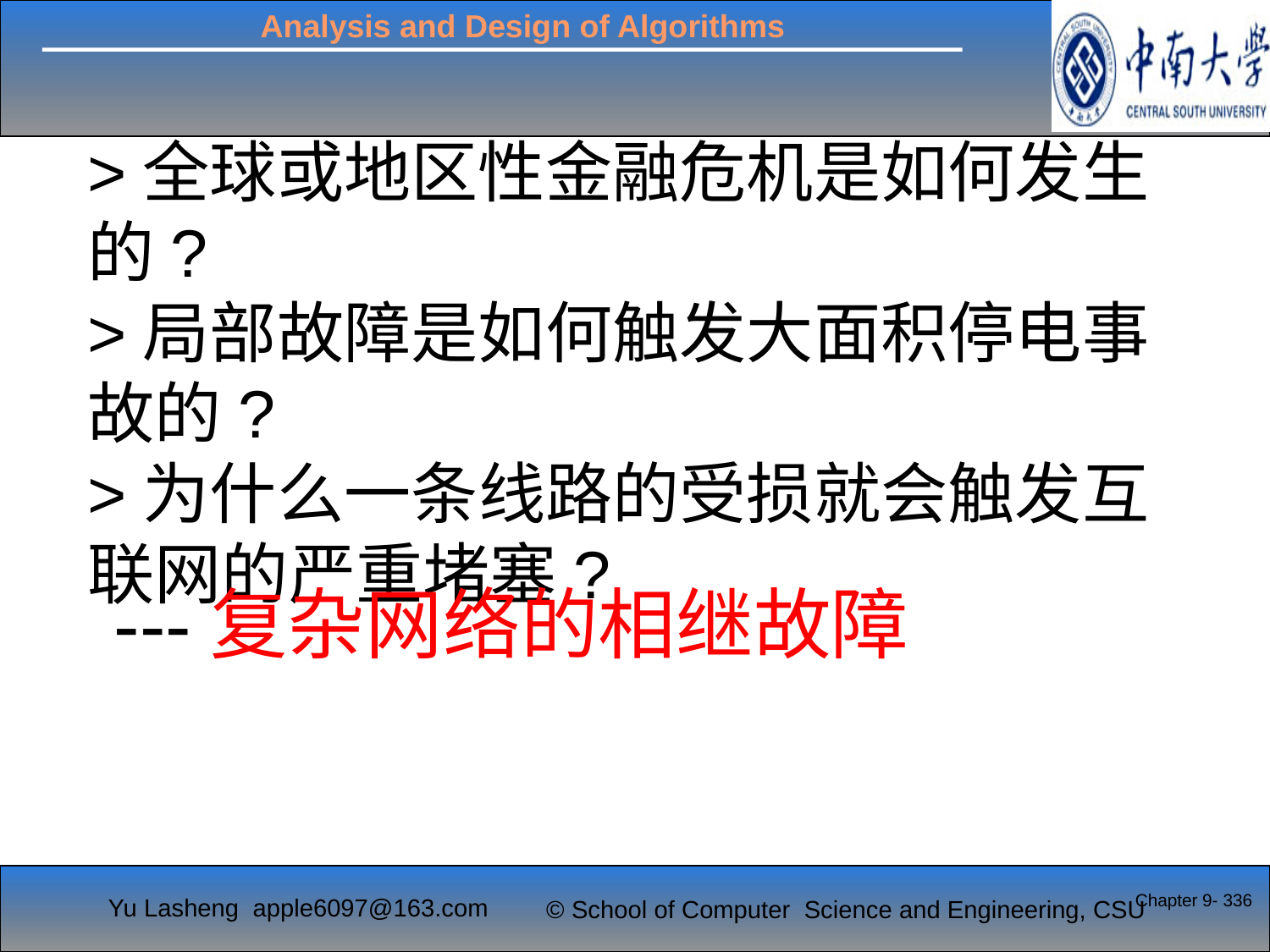

# >全球或地区性金融危机是如何发生的? >局部故障是如何触发大面积停电事故的? >为什么一条线路的受损就会触发互联网的严重堵塞?
---复杂网络的相继故障
Chapter 9- 336